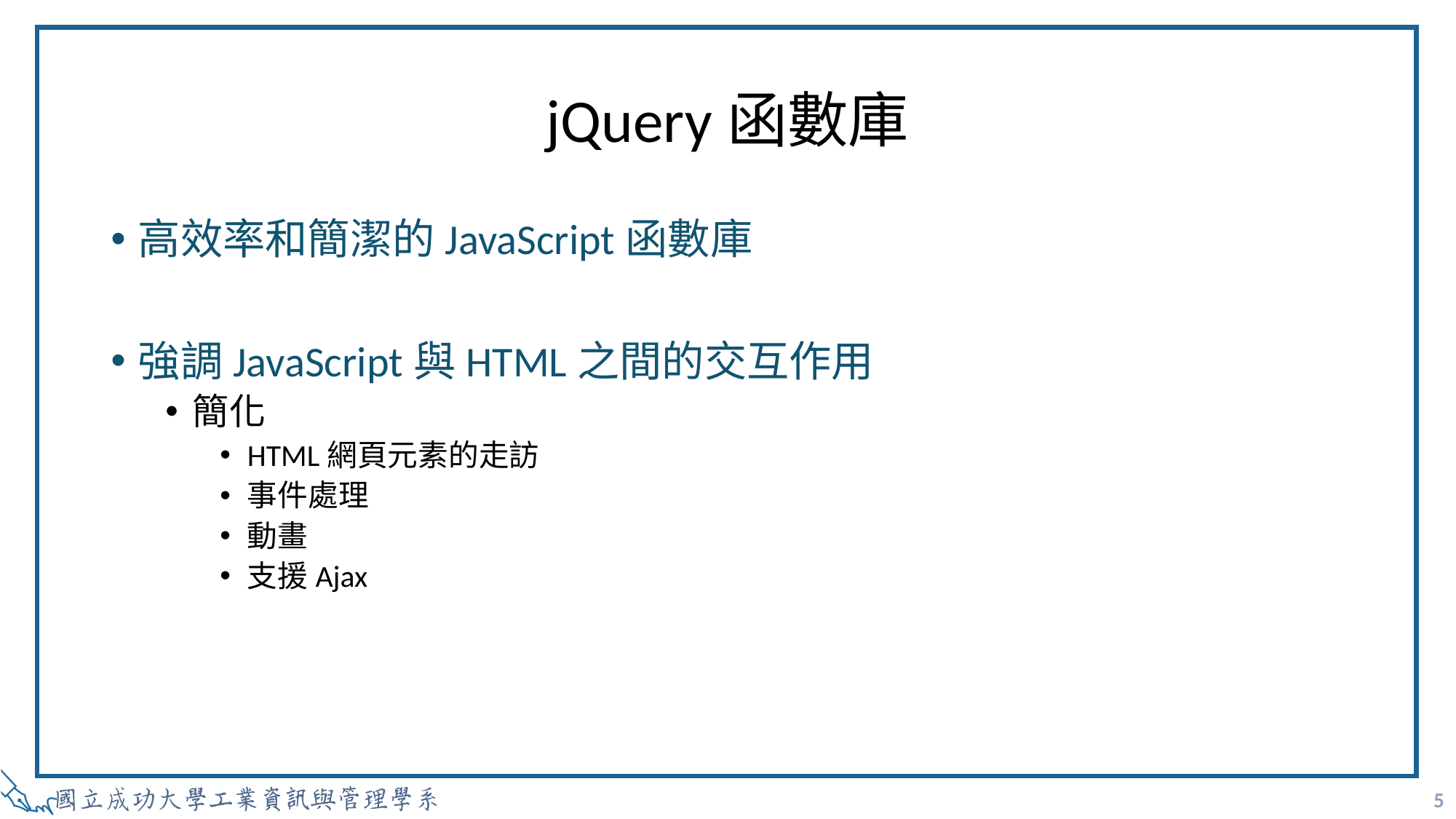

# jQuery函數庫
高效率和簡潔的JavaScript函數庫

強調JavaScript與HTML之間的交互作用
簡化
HTML網頁元素的走訪
事件處理
動畫
支援Ajax

5